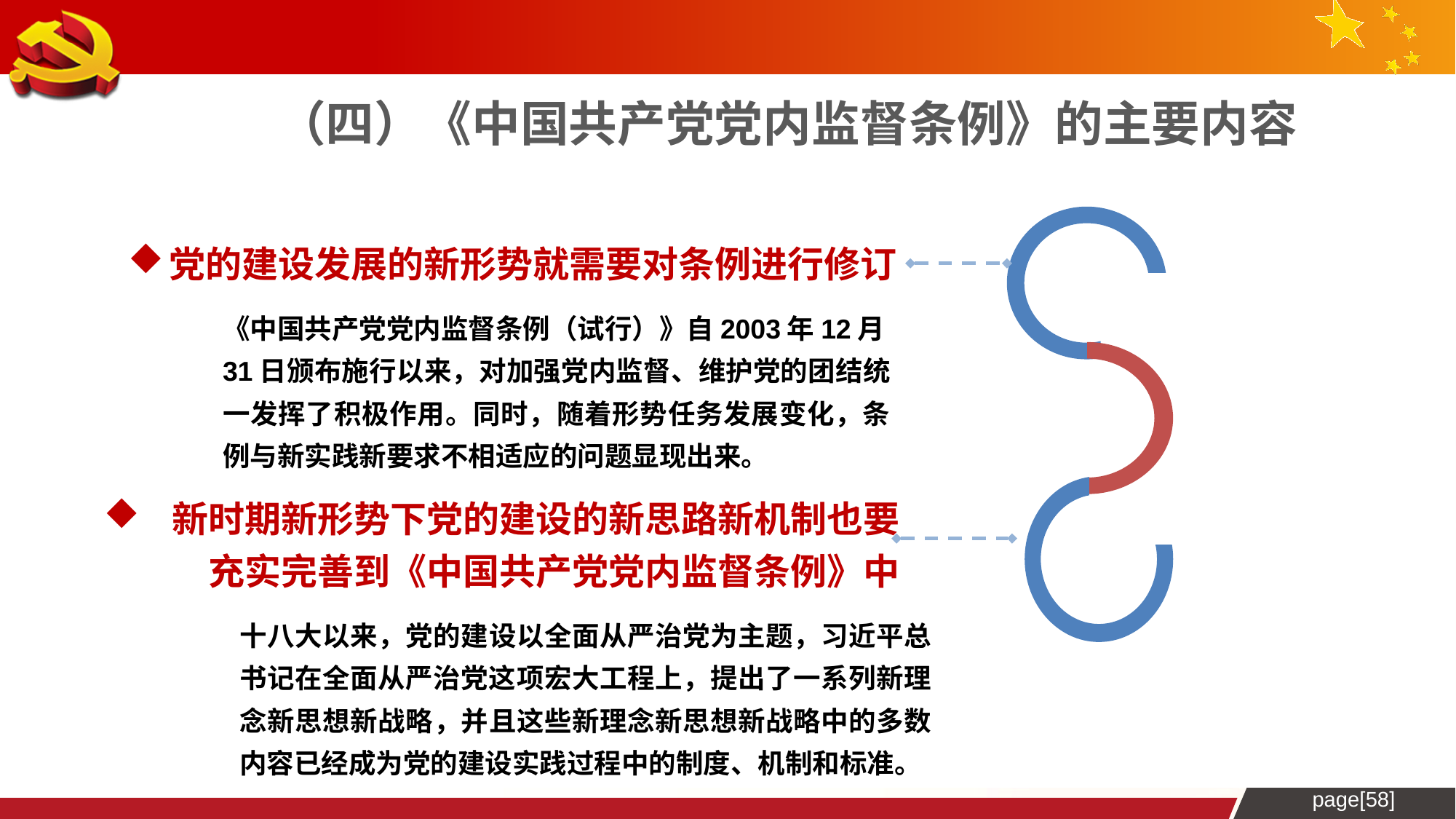

（四）《中国共产党党内监督条例》的主要内容

党的建设发展的新形势就需要对条例进行修订

《中国共产党党内监督条例（试行）》自2003年12月31日颁布施行以来，对加强党内监督、维护党的团结统一发挥了积极作用。同时，随着形势任务发展变化，条例与新实践新要求不相适应的问题显现出来。

新时期新形势下党的建设的新思路新机制也要充实完善到《中国共产党党内监督条例》中
十八大以来，党的建设以全面从严治党为主题，习近平总书记在全面从严治党这项宏大工程上，提出了一系列新理念新思想新战略，并且这些新理念新思想新战略中的多数内容已经成为党的建设实践过程中的制度、机制和标准。